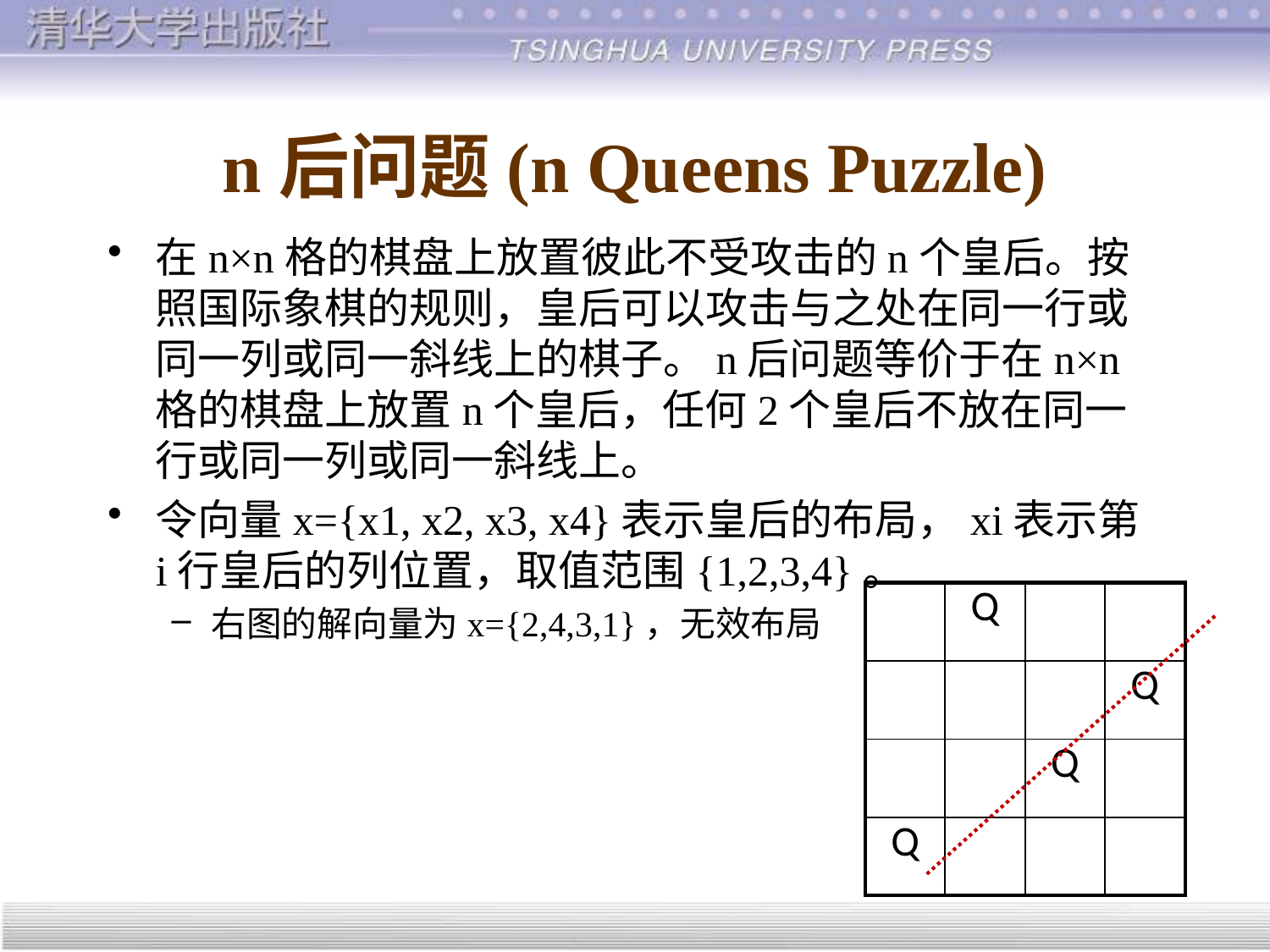

# n后问题(n Queens Puzzle)
在n×n格的棋盘上放置彼此不受攻击的n个皇后。按照国际象棋的规则，皇后可以攻击与之处在同一行或同一列或同一斜线上的棋子。n后问题等价于在n×n格的棋盘上放置n个皇后，任何2个皇后不放在同一行或同一列或同一斜线上。
令向量x={x1, x2, x3, x4}表示皇后的布局，xi表示第i行皇后的列位置，取值范围{1,2,3,4}。
右图的解向量为x={2,4,3,1}，无效布局
|  | Q |  |  |
| --- | --- | --- | --- |
|  |  |  | Q |
|  |  | Q |  |
| Q |  |  |  |